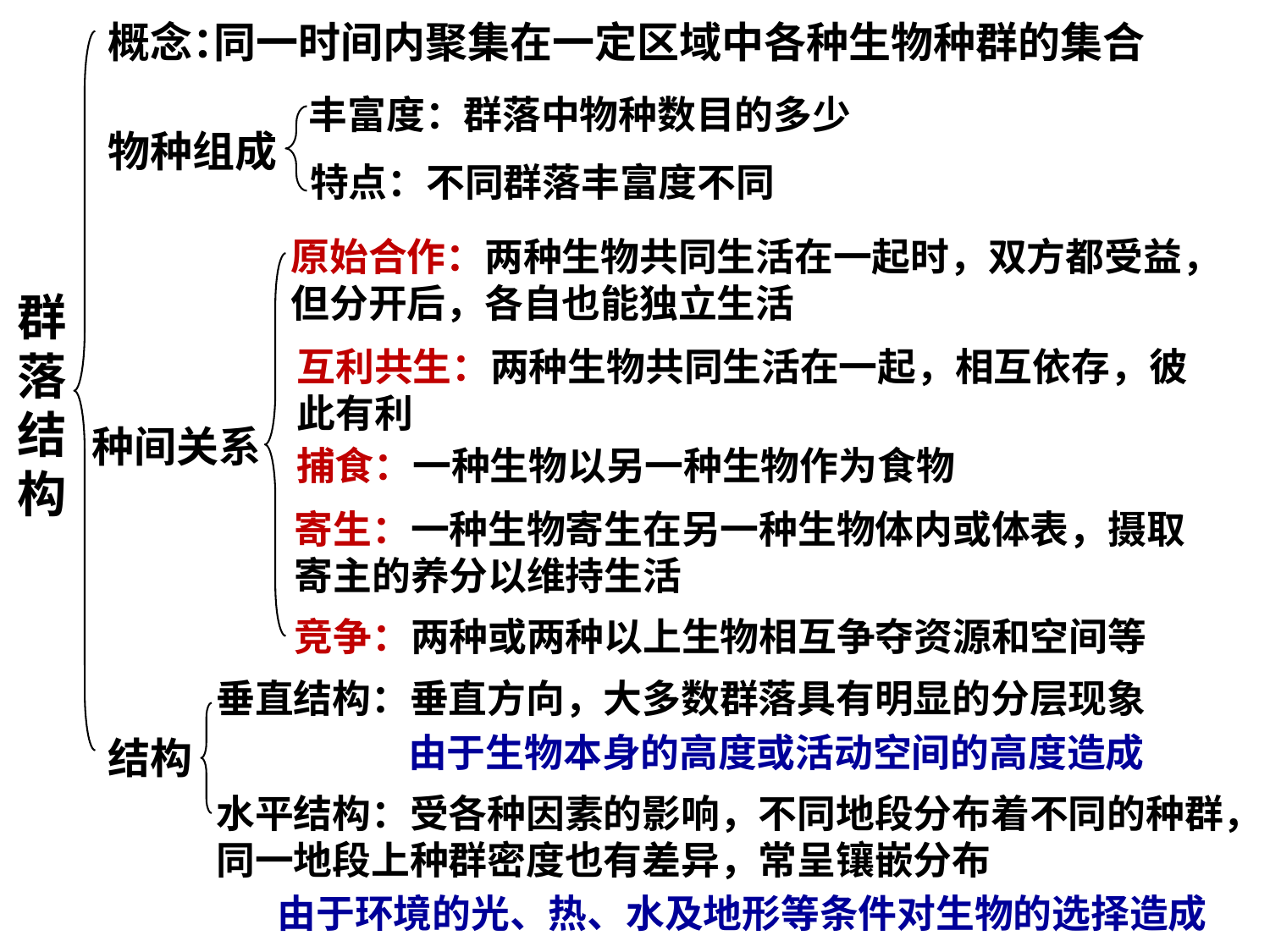

概念：
同一时间内聚集在一定区域中各种生物种群的集合

丰富度：群落中物种数目的多少

物种组成
特点：不同群落丰富度不同
原始合作：两种生物共同生活在一起时，双方都受益，但分开后，各自也能独立生活

群落结构
互利共生：两种生物共同生活在一起，相互依存，彼此有利
种间关系
捕食：一种生物以另一种生物作为食物
寄生：一种生物寄生在另一种生物体内或体表，摄取寄主的养分以维持生活
竞争：两种或两种以上生物相互争夺资源和空间等
垂直结构：垂直方向，大多数群落具有明显的分层现象

由于生物本身的高度或活动空间的高度造成
结构
水平结构：受各种因素的影响，不同地段分布着不同的种群，同一地段上种群密度也有差异，常呈镶嵌分布
由于环境的光、热、水及地形等条件对生物的选择造成